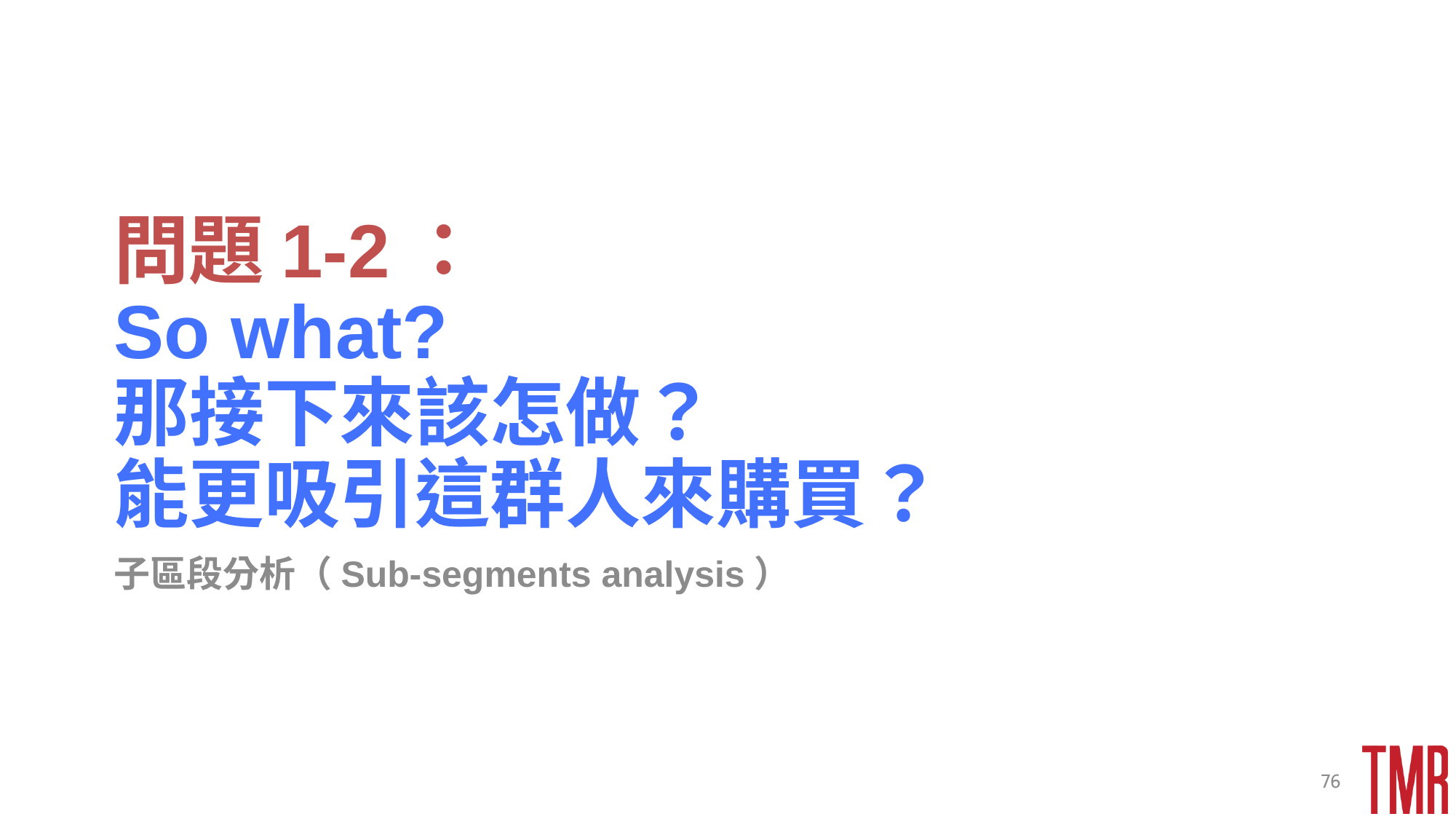

# 問題1-2： So what? 那接下來該怎做？ 能更吸引這群人來購買？
子區段分析（Sub-segments analysis）
76